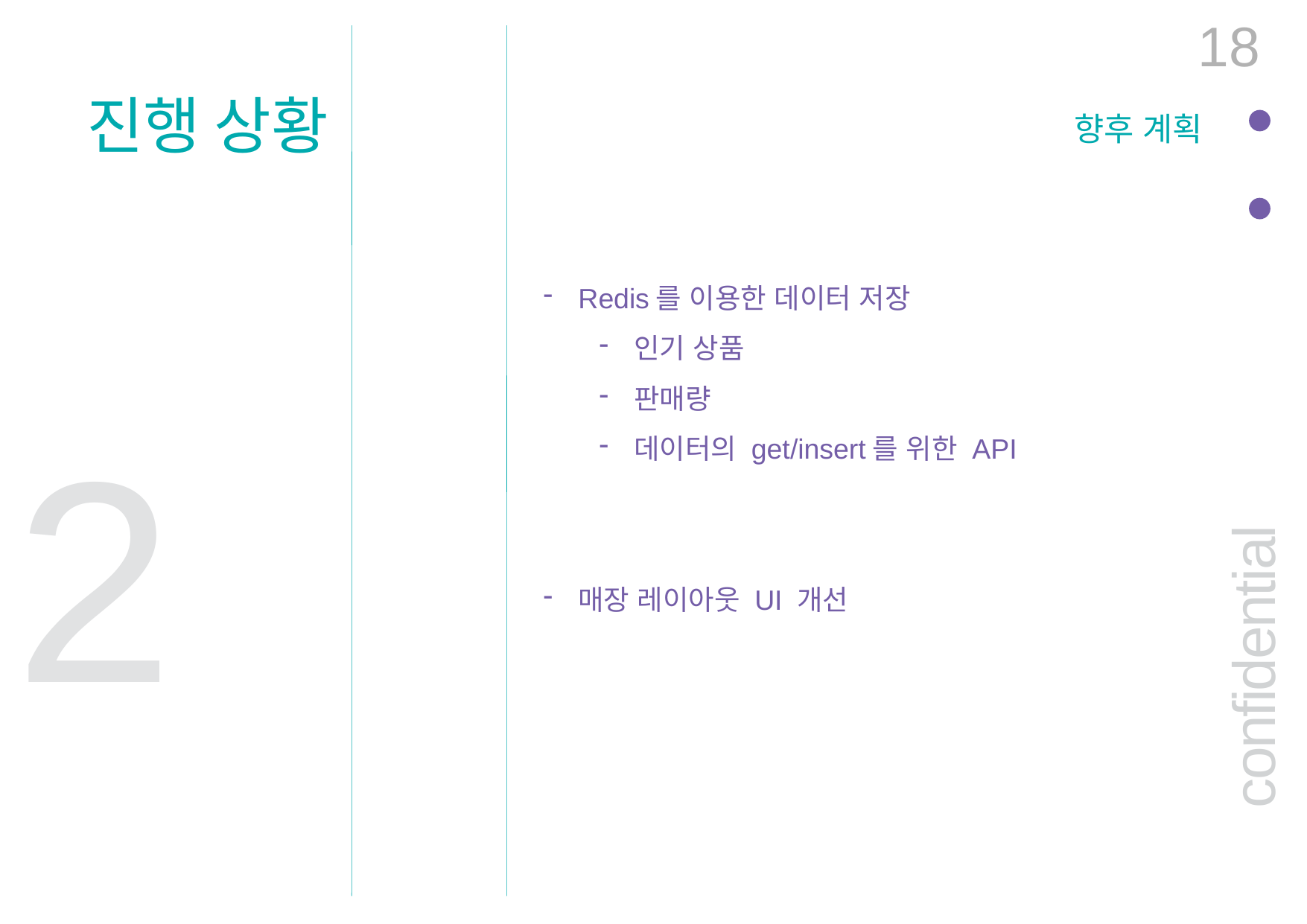

18

진행 상황

향후 계획
Redis를 이용한 데이터 저장
인기 상품
판매량
데이터의 get/insert를 위한 API

매장 레이아웃 UI 개선
2
confidential